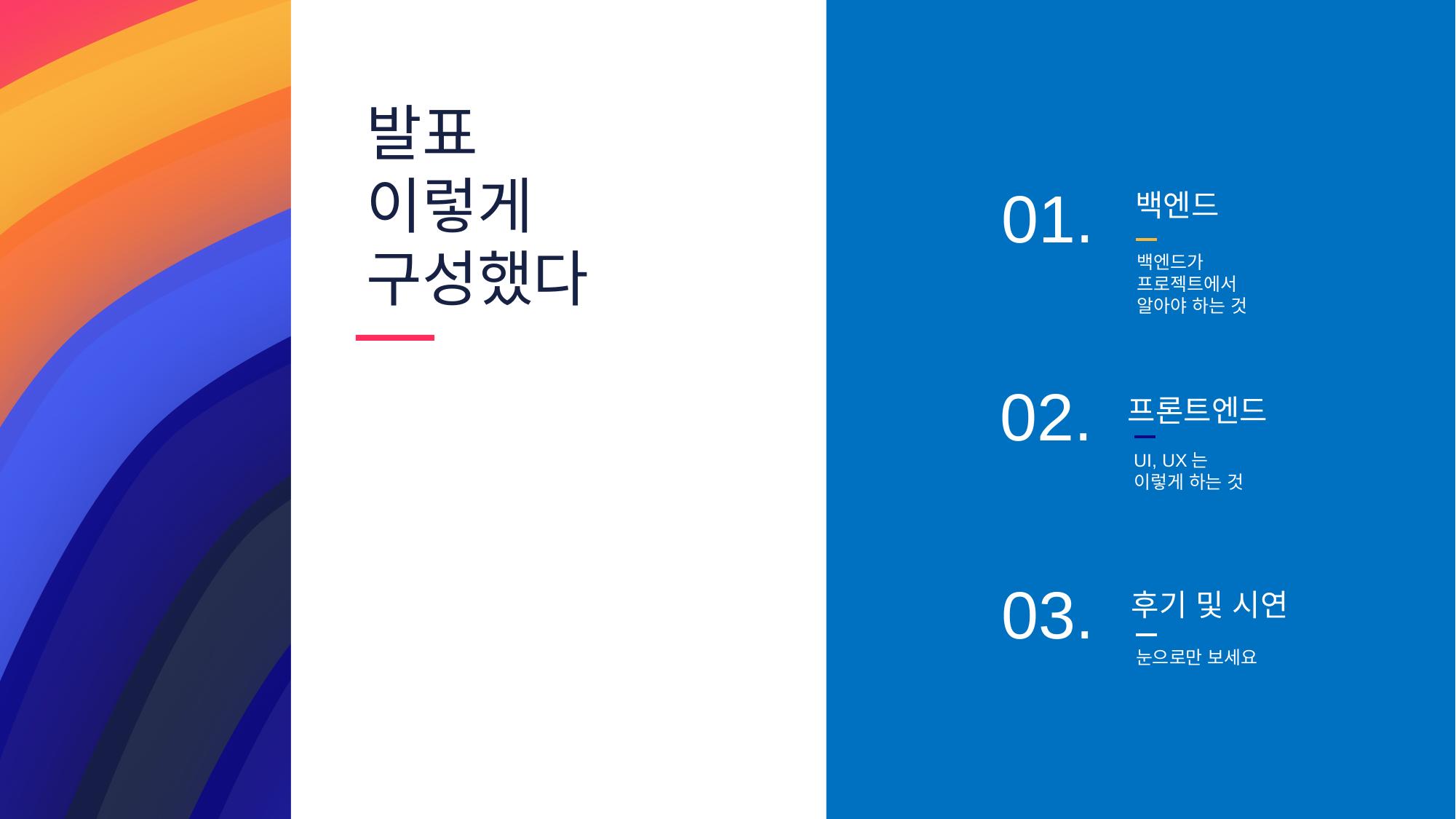

발표 이렇게 구성했다
massive x
01.
백엔드
백엔드가
프로젝트에서
알아야 하는 것

02.
프론트엔드
UI, UX는
이렇게 하는 것
03.
후기 및 시연
눈으로만 보세요
6